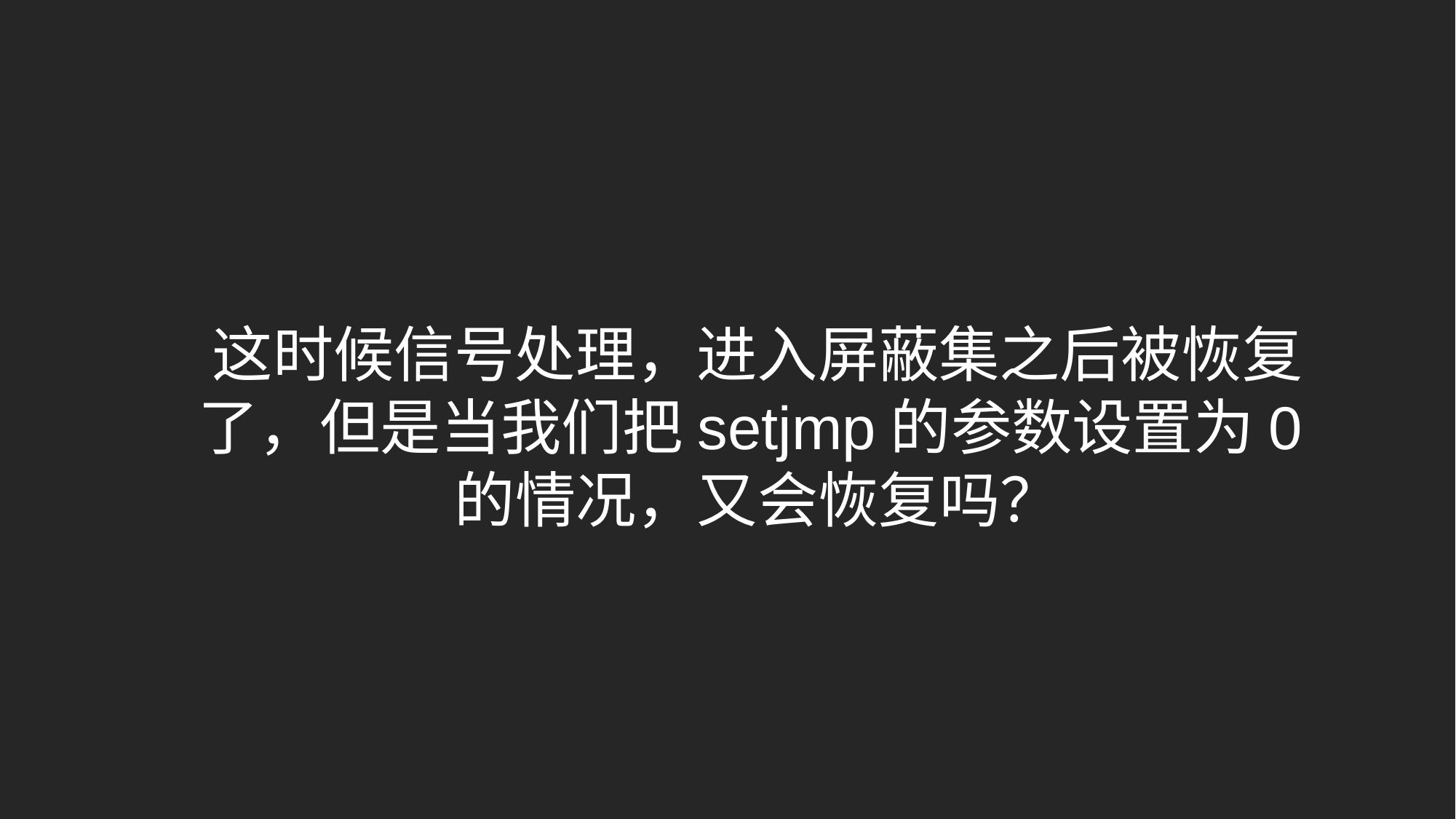

这时候信号处理，进入屏蔽集之后被恢复了，但是当我们把setjmp的参数设置为0的情况，又会恢复吗？